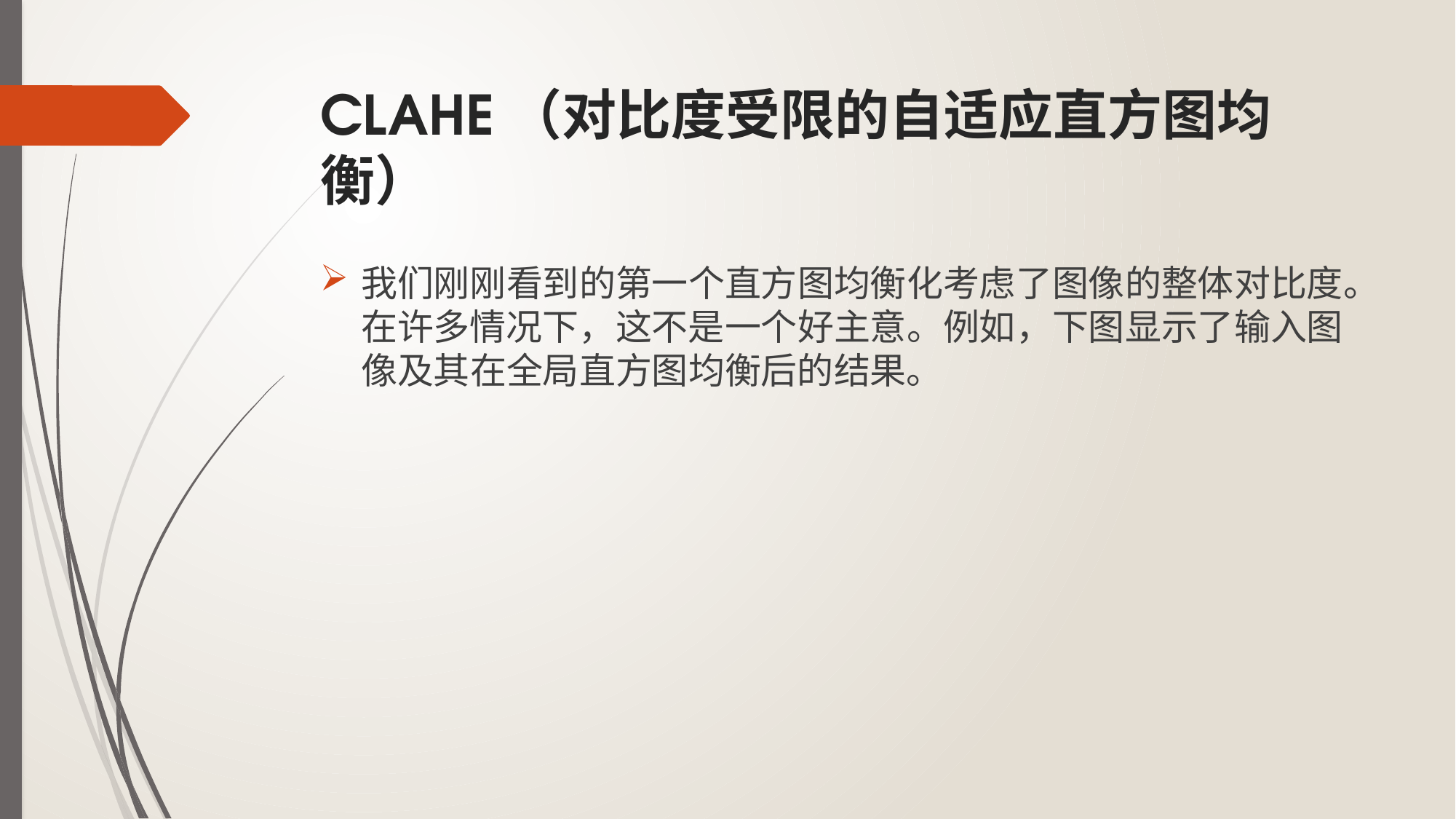

# CLAHE（对比度受限的自适应直方图均衡）
我们刚刚看到的第一个直方图均衡化考虑了图像的整体对比度。在许多情况下，这不是一个好主意。例如，下图显示了输入图像及其在全局直方图均衡后的结果。